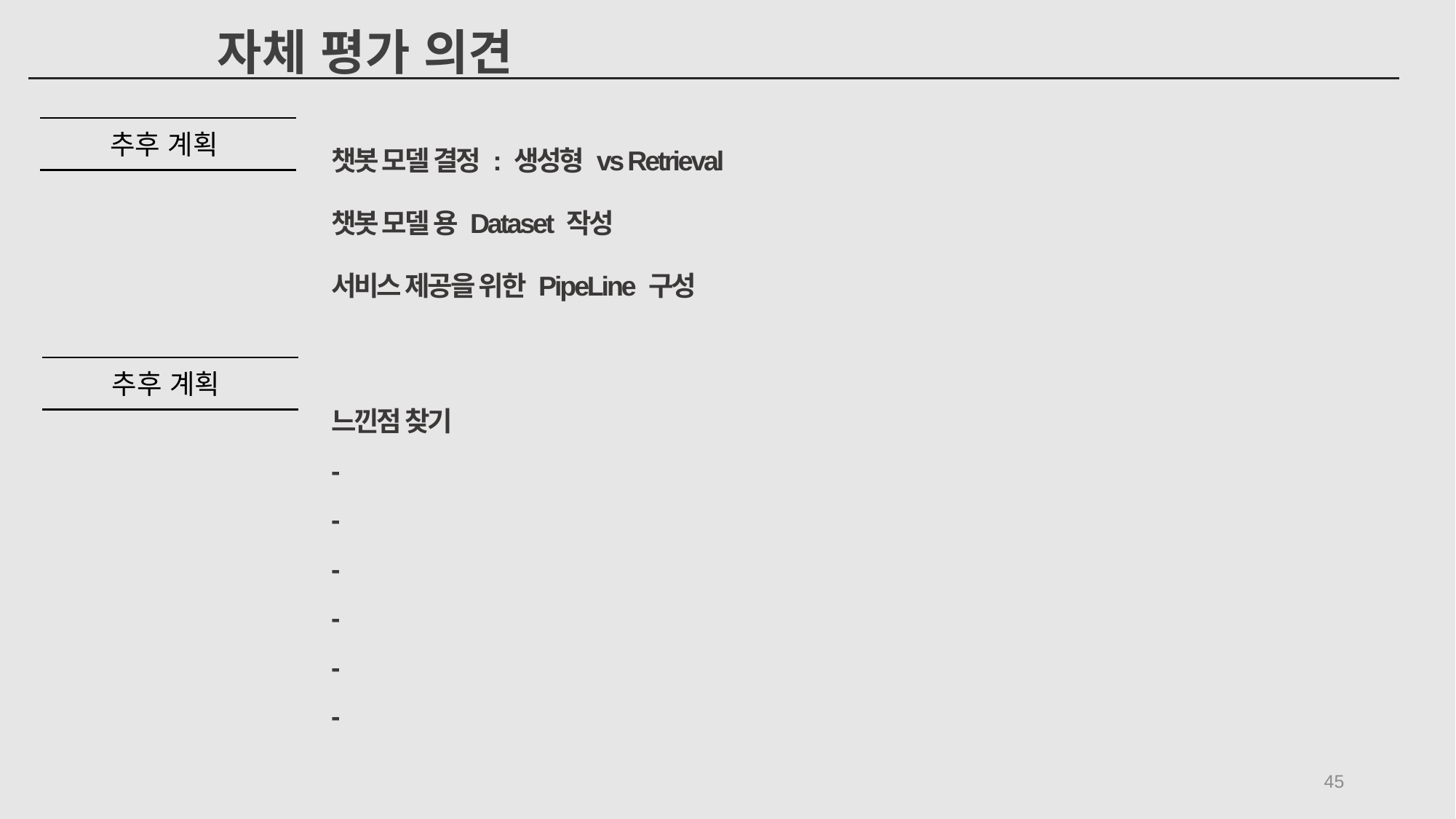

자체 평가 의견
추후 계획
챗봇 모델 결정 : 생성형 vs Retrieval
챗봇 모델 용 Dataset 작성
서비스 제공을 위한 PipeLine 구성
추후 계획
느낀점 찾기
-
-
-
-
-
-
45